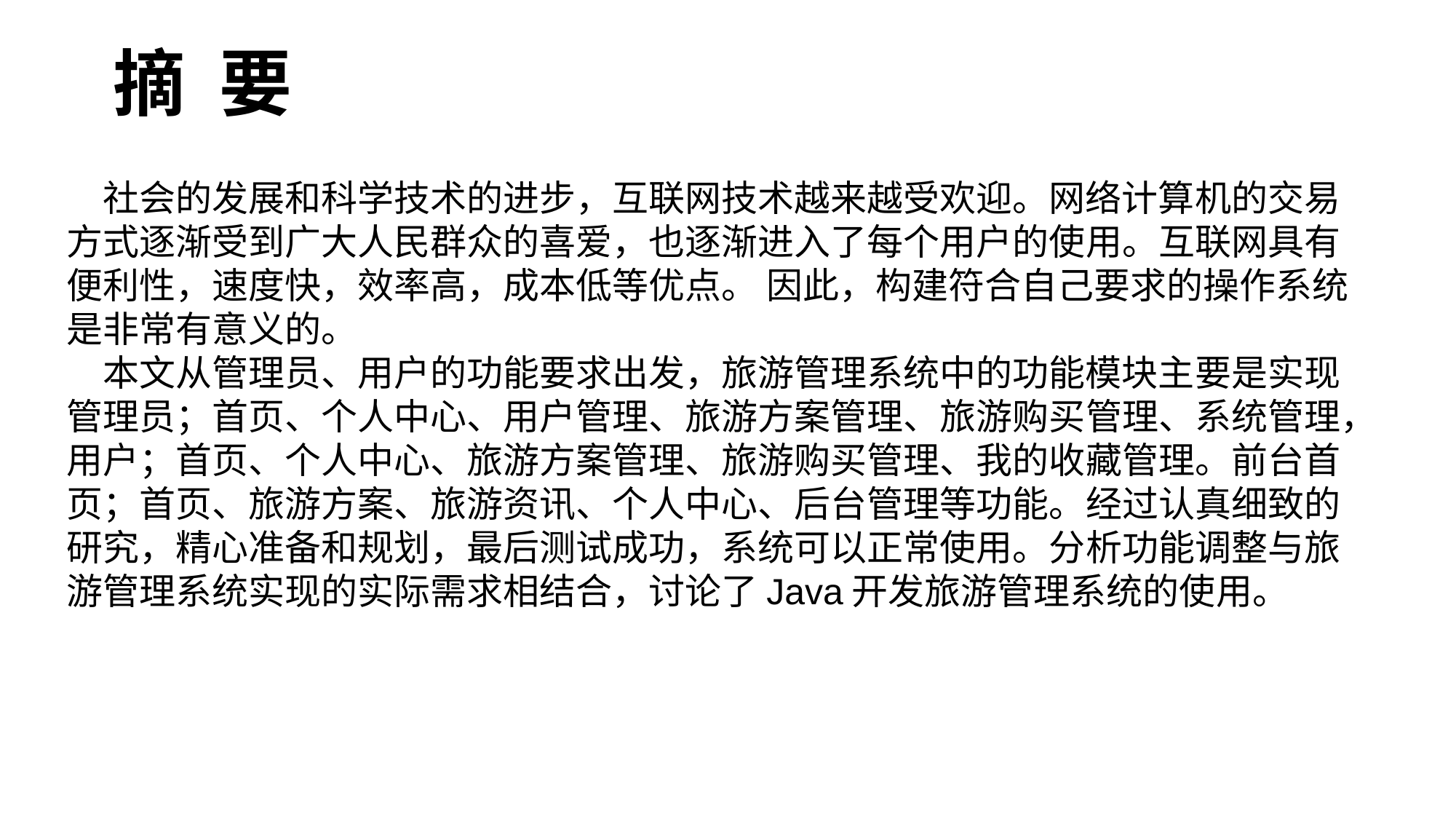

摘  要
社会的发展和科学技术的进步，互联网技术越来越受欢迎。网络计算机的交易方式逐渐受到广大人民群众的喜爱，也逐渐进入了每个用户的使用。互联网具有便利性，速度快，效率高，成本低等优点。 因此，构建符合自己要求的操作系统是非常有意义的。
本文从管理员、用户的功能要求出发，旅游管理系统中的功能模块主要是实现管理员；首页、个人中心、用户管理、旅游方案管理、旅游购买管理、系统管理，用户；首页、个人中心、旅游方案管理、旅游购买管理、我的收藏管理。前台首页；首页、旅游方案、旅游资讯、个人中心、后台管理等功能。经过认真细致的研究，精心准备和规划，最后测试成功，系统可以正常使用。分析功能调整与旅游管理系统实现的实际需求相结合，讨论了Java开发旅游管理系统的使用。